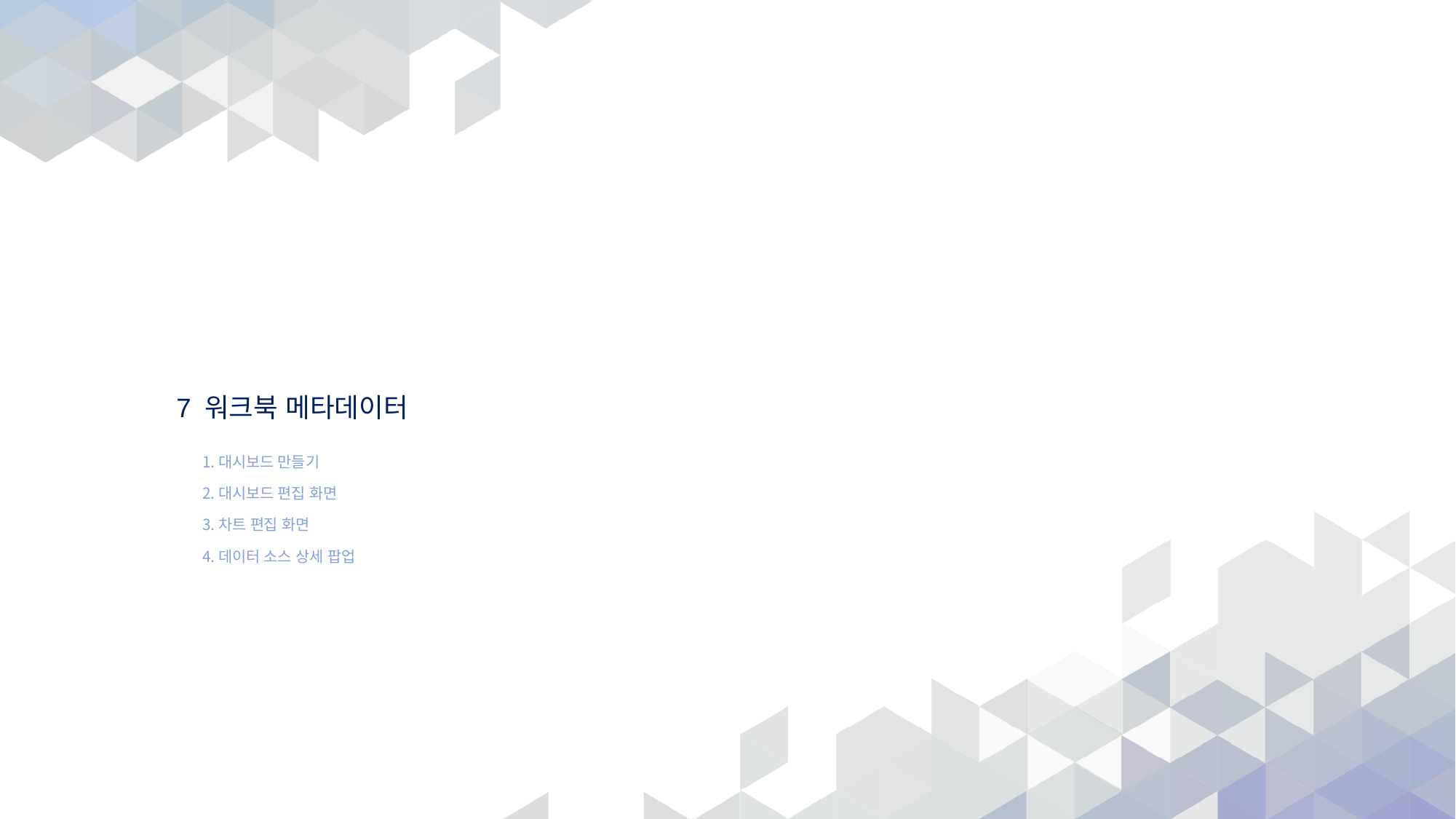

# 7 워크북 메타데이터
대시보드 만들기
대시보드 편집 화면
차트 편집 화면
데이터 소스 상세 팝업